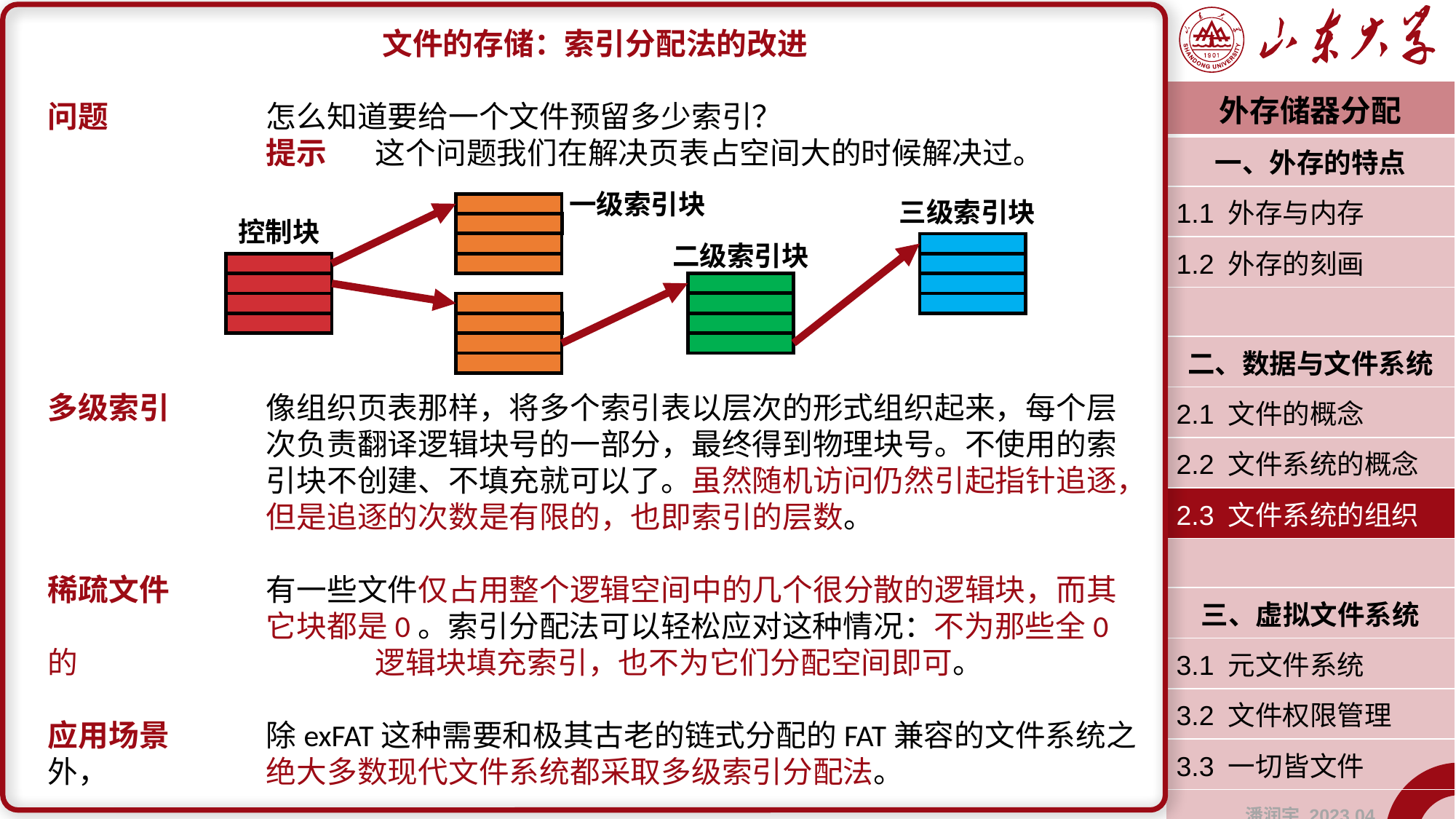

文件的存储：索引分配法的改进

问题		怎么知道要给一个文件预留多少索引？
		提示	这个问题我们在解决页表占空间大的时候解决过。

多级索引	像组织页表那样，将多个索引表以层次的形式组织起来，每个层			次负责翻译逻辑块号的一部分，最终得到物理块号。不使用的索			引块不创建、不填充就可以了。虽然随机访问仍然引起指针追逐，		但是追逐的次数是有限的，也即索引的层数。

稀疏文件	有一些文件仅占用整个逻辑空间中的几个很分散的逻辑块，而其			它块都是0。索引分配法可以轻松应对这种情况：不为那些全0的			逻辑块填充索引，也不为它们分配空间即可。

应用场景	除exFAT这种需要和极其古老的链式分配的FAT兼容的文件系统之外，		绝大多数现代文件系统都采取多级索引分配法。
| 外存储器分配 |
| --- |
| 一、外存的特点 |
| 1.1 外存与内存 |
| 1.2 外存的刻画 |
|  |
| 二、数据与文件系统 |
| 2.1 文件的概念 |
| 2.2 文件系统的概念 |
| 2.3 文件系统的组织 |
|  |
| 三、虚拟文件系统 |
| 3.1 元文件系统 |
| 3.2 文件权限管理 |
| 3.3 一切皆文件 |
| 潘润宇 2023.04 |
一级索引块
三级索引块

控制块

二级索引块